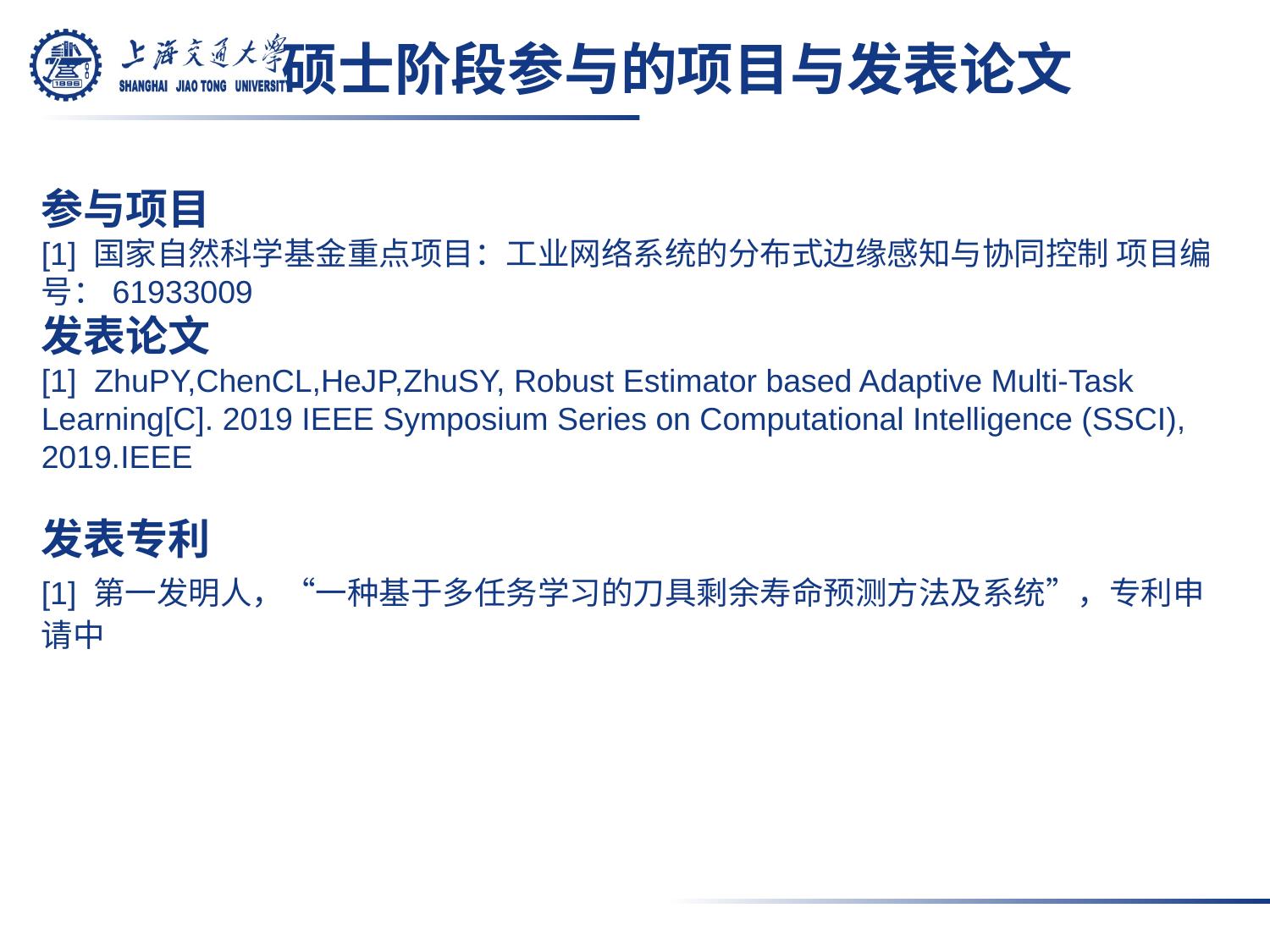

# 硕士阶段参与的项目与发表论文
参与项目
[1] 国家自然科学基金重点项目：工业网络系统的分布式边缘感知与协同控制 项目编号：61933009
发表论文
[1]  ZhuPY,ChenCL,HeJP,ZhuSY, Robust Estimator based Adaptive Multi-Task Learning[C]. 2019 IEEE Symposium Series on Computational Intelligence (SSCI), 2019.IEEE

发表专利
[1] 第一发明人，“一种基于多任务学习的刀具剩余寿命预测方法及系统”，专利申请中